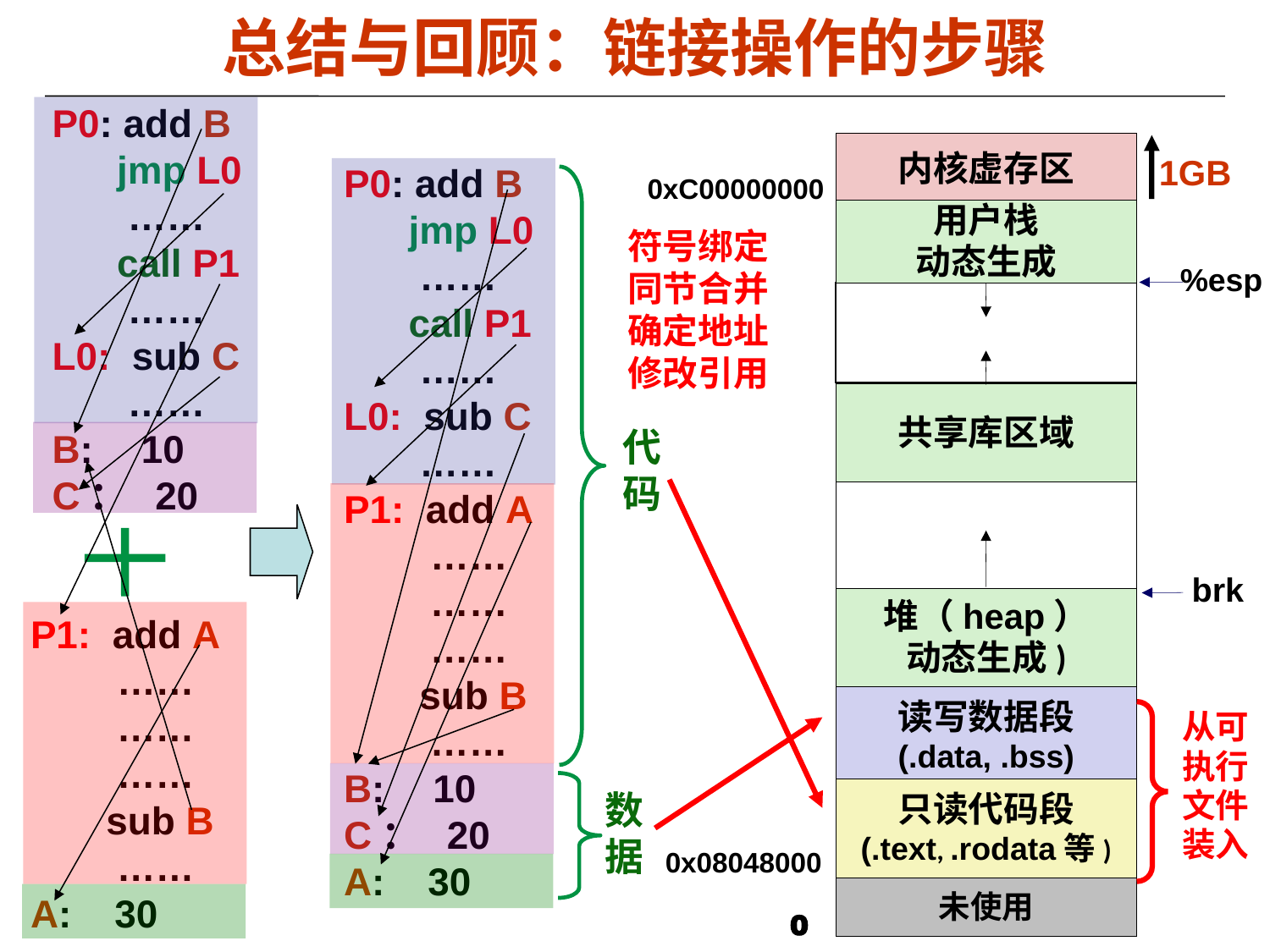

# 总结与回顾：链接操作的步骤
P0: add B
      jmp L0
       ……
      call P1
       ……
L0:  sub C
       ……
B:     10
C：  20

内核虚存区

用户栈
动态生成

共享库区域

堆（heap）
动态生成)
读写数据段
(.data, .bss)
只读代码段
(.text, .rodata等)
未使用
1GB
0xC00000000
%esp

brk

从可执行文件装入

0x08048000
0
P0: add B
      jmp L0
       ……
      call P1
       ……
L0:  sub C
       ……
P1:  add A
        ……
        ……
        ……
       sub B
        ……
B:     10
C：  20
A:    30

代码

数据

符号绑定
同节合并
确定地址
修改引用

P1:  add A
        ……
        ……
        ……
       sub B
        ……
A:    30